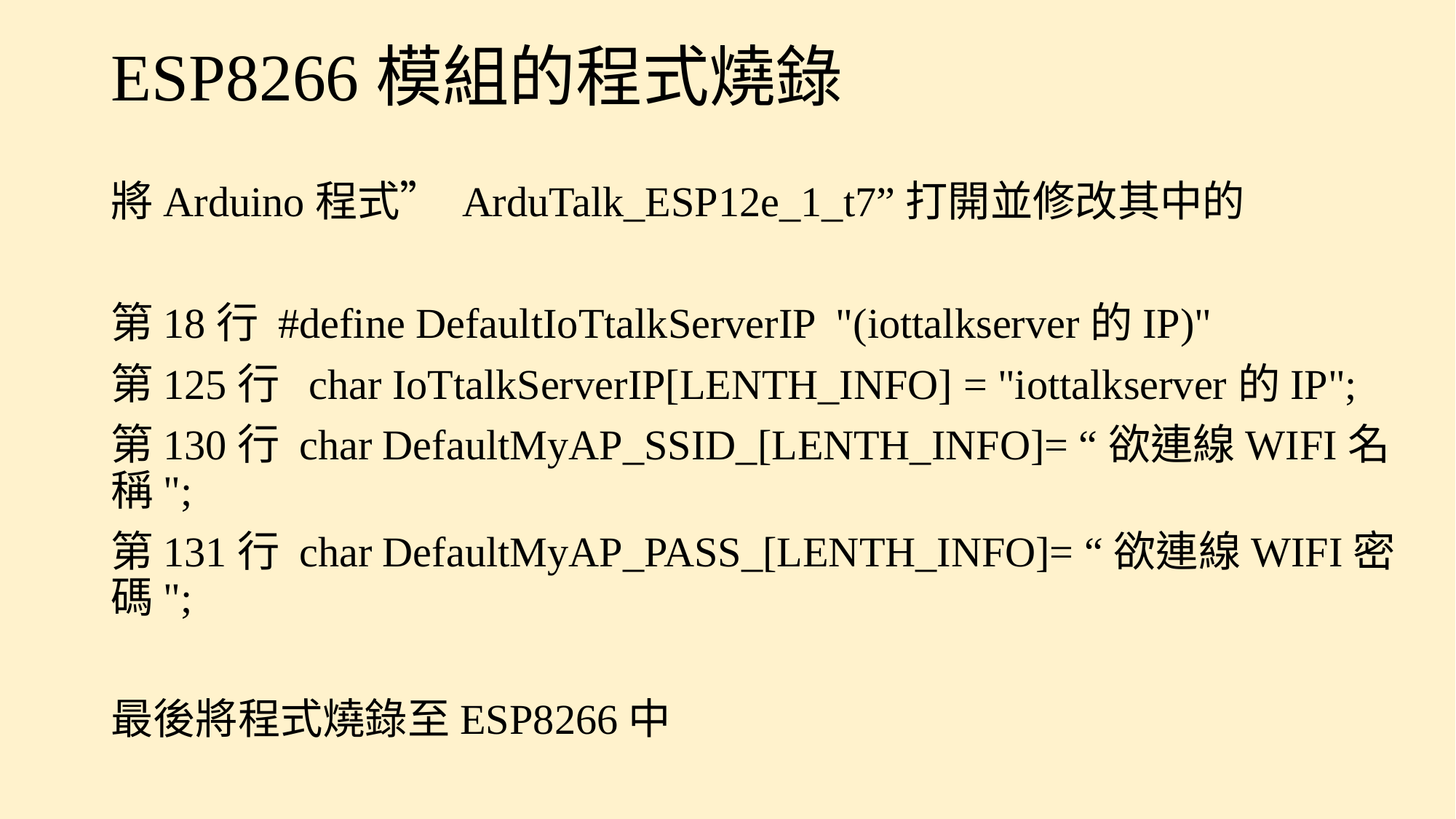

# ESP8266模組的程式燒錄
將Arduino程式” ArduTalk_ESP12e_1_t7”打開並修改其中的

第18行 #define DefaultIoTtalkServerIP  "(iottalkserver的IP)"
第125行  char IoTtalkServerIP[LENTH_INFO] = "iottalkserver的IP";
第130行 char DefaultMyAP_SSID_[LENTH_INFO]= “欲連線WIFI名稱";
第131行 char DefaultMyAP_PASS_[LENTH_INFO]= “欲連線WIFI密碼";

最後將程式燒錄至ESP8266中